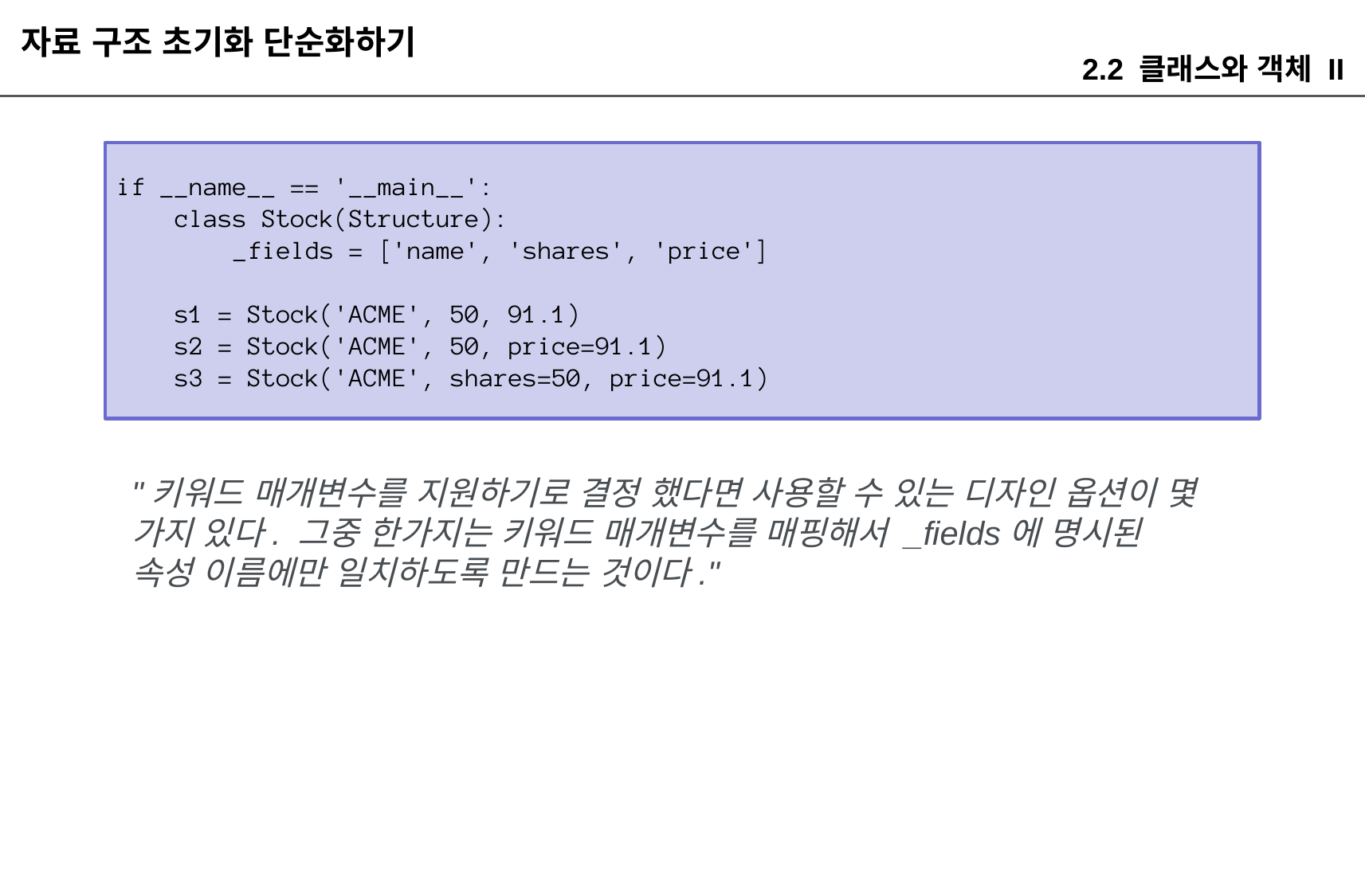

자료 구조 초기화 단순화하기
2.2 클래스와 객체 II
if __name__ == '__main__':
    class Stock(Structure):
        _fields = ['name', 'shares', 'price']

    s1 = Stock('ACME', 50, 91.1)
    s2 = Stock('ACME', 50, price=91.1)
    s3 = Stock('ACME', shares=50, price=91.1)
"키워드 매개변수를 지원하기로 결정 했다면 사용할 수 있는 디자인 옵션이 몇 가지 있다. 그중 한가지는 키워드 매개변수를 매핑해서 _fields에 명시된 속성 이름에만 일치하도록 만드는 것이다."